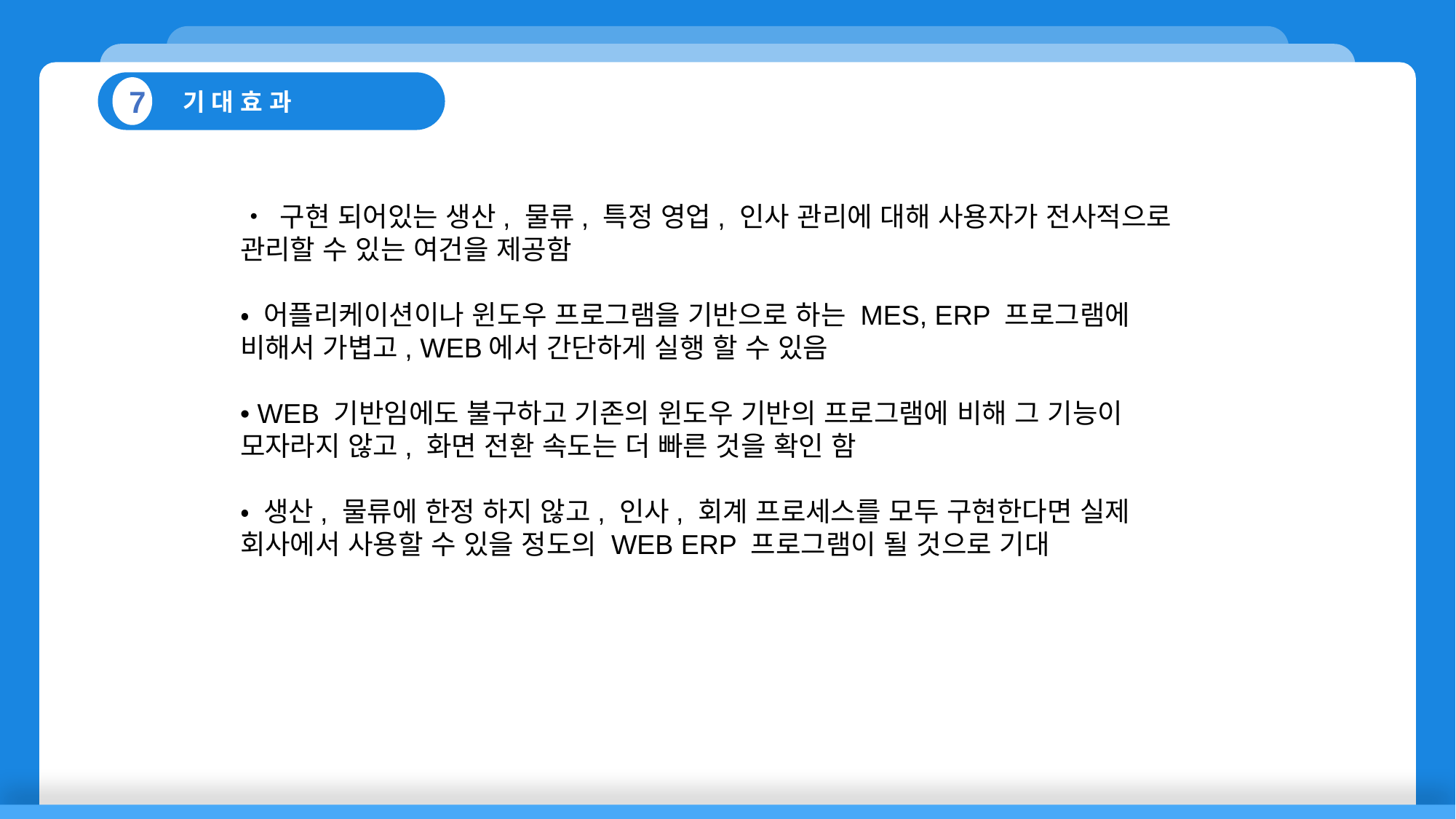

기 대 효 과
7
• 구현 되어있는 생산, 물류, 특정 영업, 인사 관리에 대해 사용자가 전사적으로 관리할 수 있는 여건을 제공함

• 어플리케이션이나 윈도우 프로그램을 기반으로 하는 MES, ERP 프로그램에 비해서 가볍고, WEB에서 간단하게 실행 할 수 있음

• WEB 기반임에도 불구하고 기존의 윈도우 기반의 프로그램에 비해 그 기능이 모자라지 않고, 화면 전환 속도는 더 빠른 것을 확인 함

• 생산, 물류에 한정 하지 않고, 인사, 회계 프로세스를 모두 구현한다면 실제 회사에서 사용할 수 있을 정도의 WEB ERP 프로그램이 될 것으로 기대